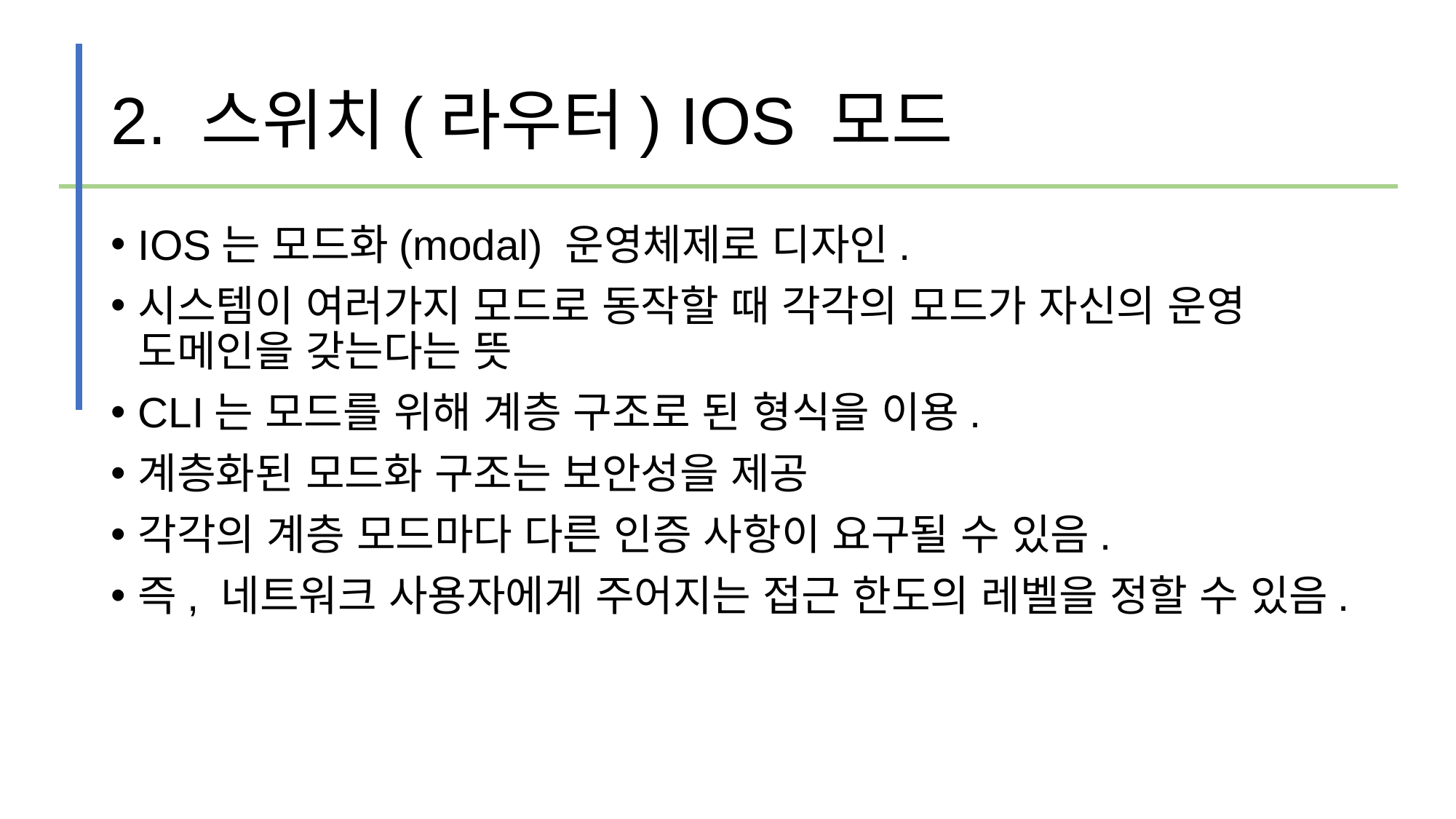

# 2. 스위치(라우터) IOS 모드
IOS는 모드화(modal) 운영체제로 디자인.
시스템이 여러가지 모드로 동작할 때 각각의 모드가 자신의 운영 도메인을 갖는다는 뜻
CLI는 모드를 위해 계층 구조로 된 형식을 이용.
계층화된 모드화 구조는 보안성을 제공
각각의 계층 모드마다 다른 인증 사항이 요구될 수 있음.
즉, 네트워크 사용자에게 주어지는 접근 한도의 레벨을 정할 수 있음.